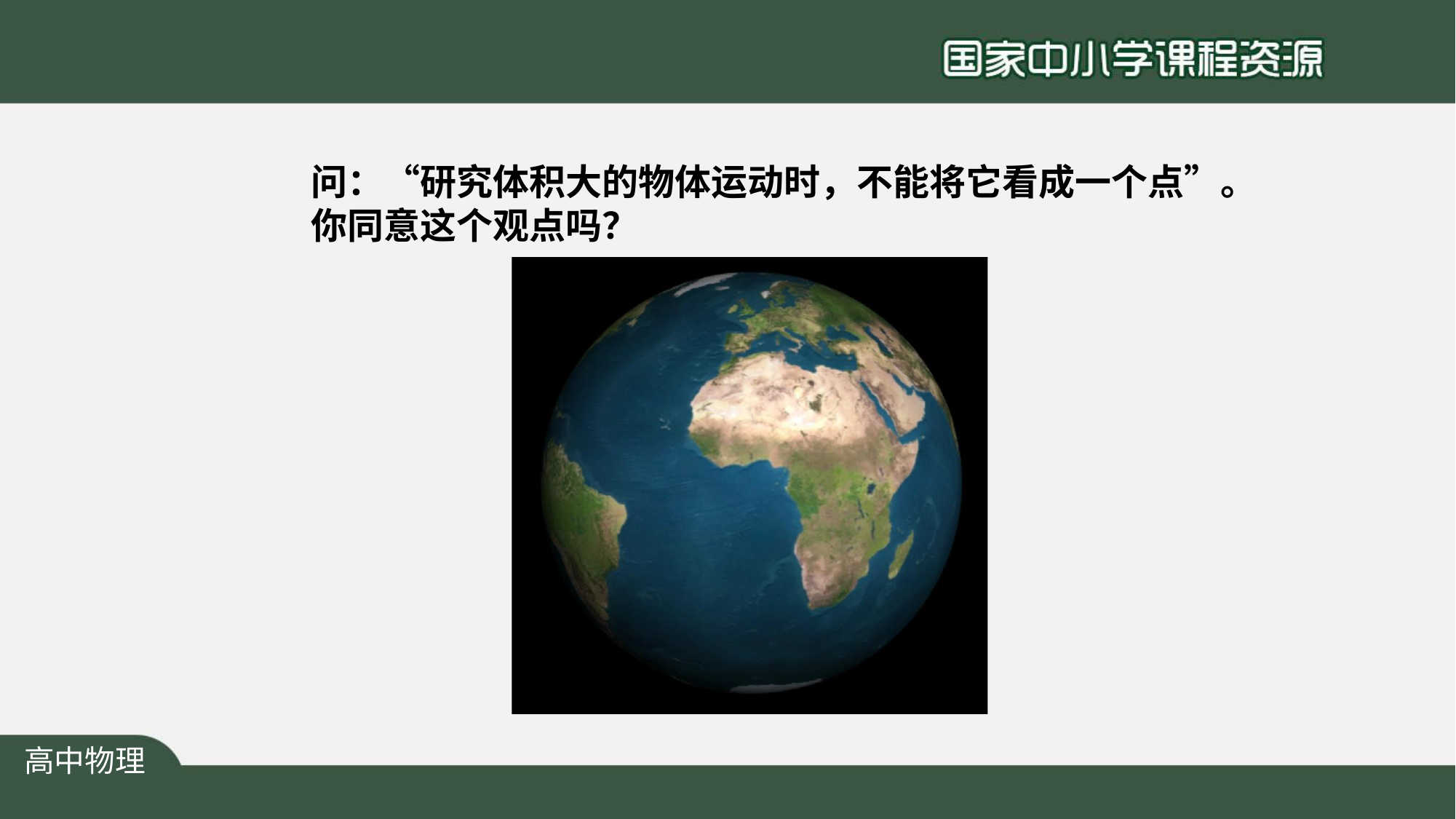

# 问：“研究体积大的物体运动时，不能将它看成一个点”。 你同意这个观点吗？

高中物理